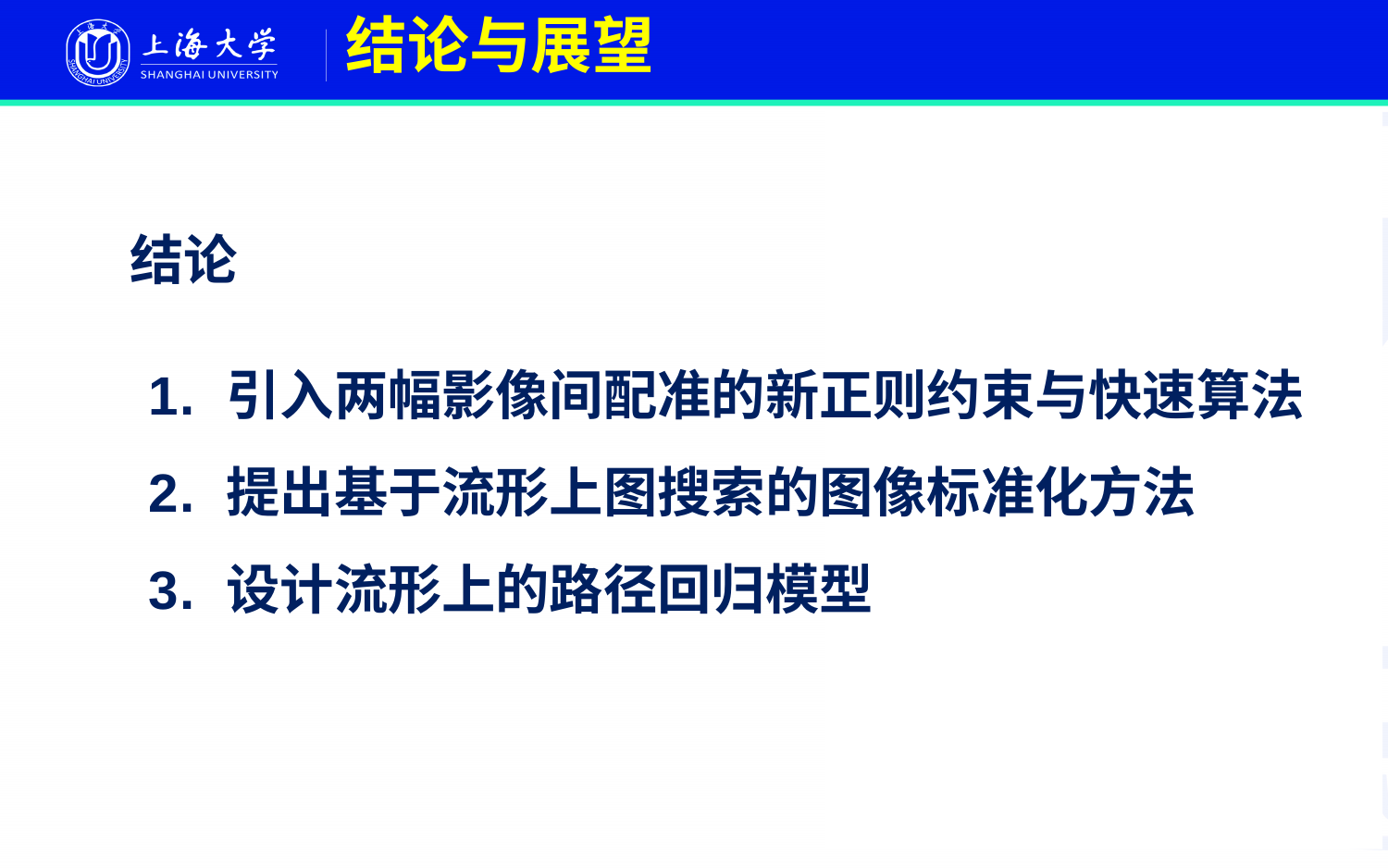

# 结论与展望
结论
引入两幅影像间配准的新正则约束与快速算法
提出基于流形上图搜索的图像标准化方法
设计流形上的路径回归模型